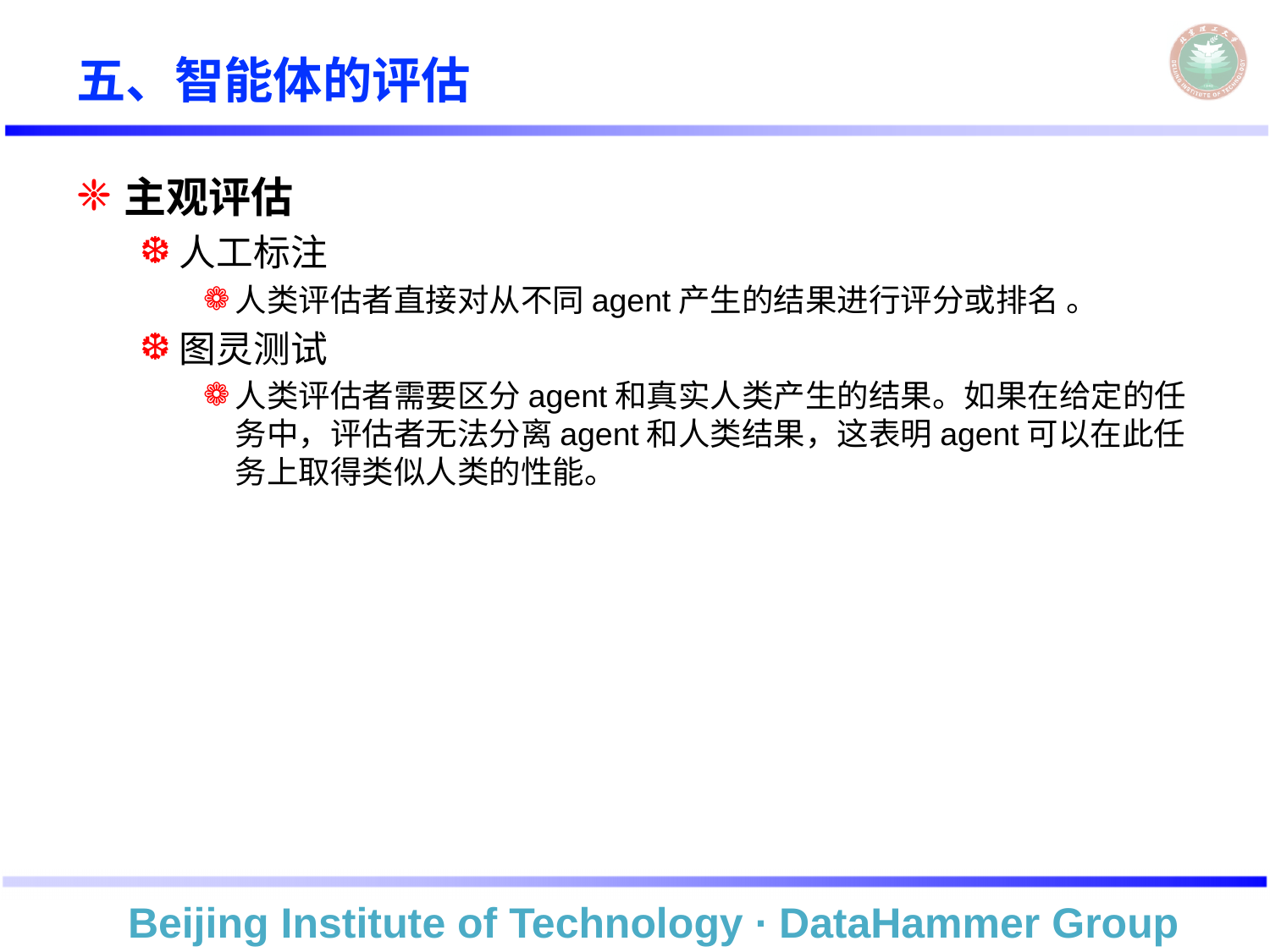

# 五、智能体的评估
主观评估
人工标注
人类评估者直接对从不同agent产生的结果进行评分或排名 。
图灵测试
人类评估者需要区分agent和真实人类产生的结果。如果在给定的任务中，评估者无法分离agent和人类结果，这表明agent可以在此任务上取得类似人类的性能。